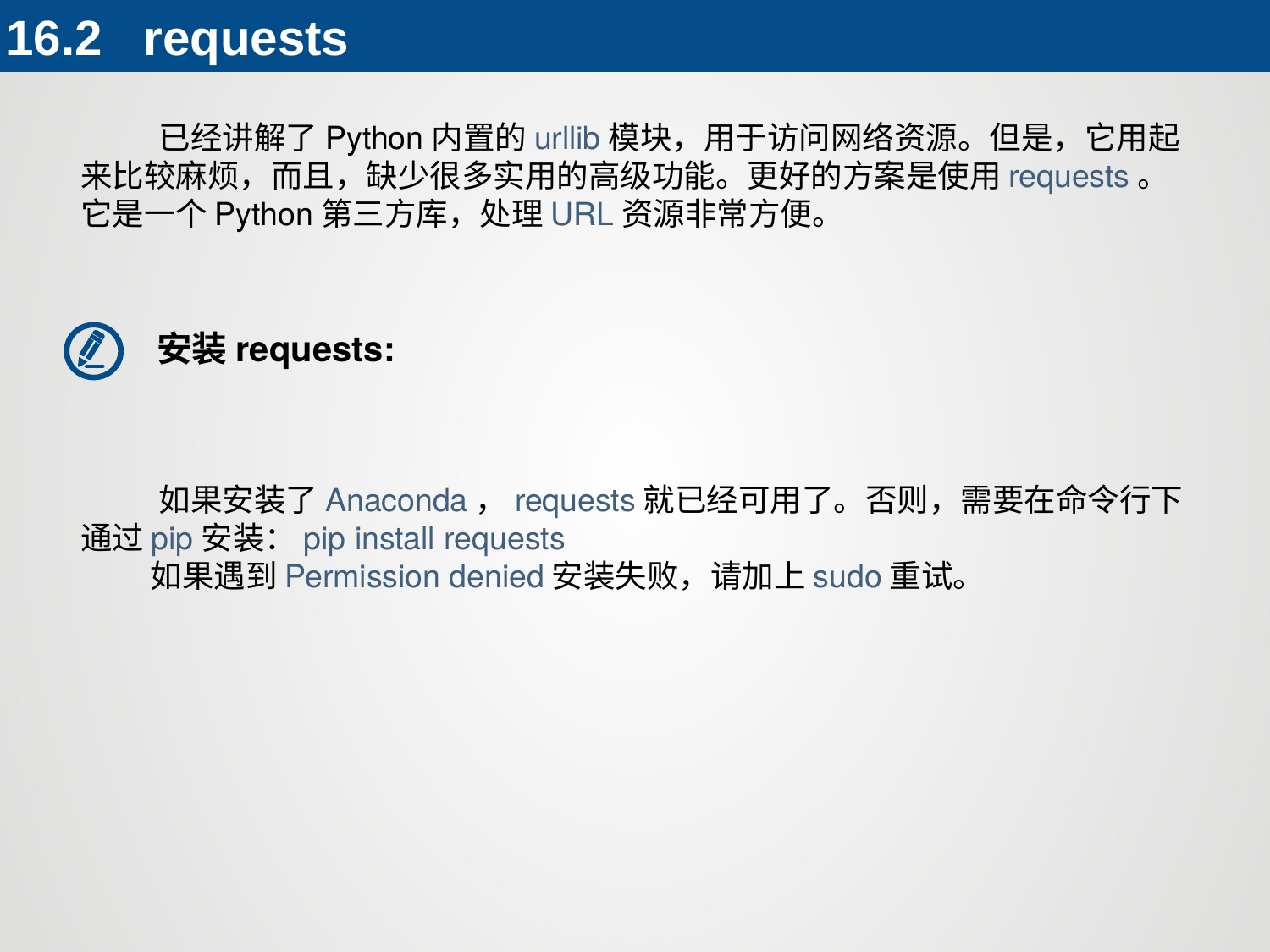

16.2   requests
        已经讲解了Python内置的urllib模块，用于访问网络资源。但是，它用起来比较麻烦，而且，缺少很多实用的高级功能。更好的方案是使用requests。它是一个Python第三方库，处理URL资源非常方便。
安装requests:

        如果安装了Anaconda，requests就已经可用了。否则，需要在命令行下通过pip安装：pip install requests
       如果遇到Permission denied安装失败，请加上sudo重试。